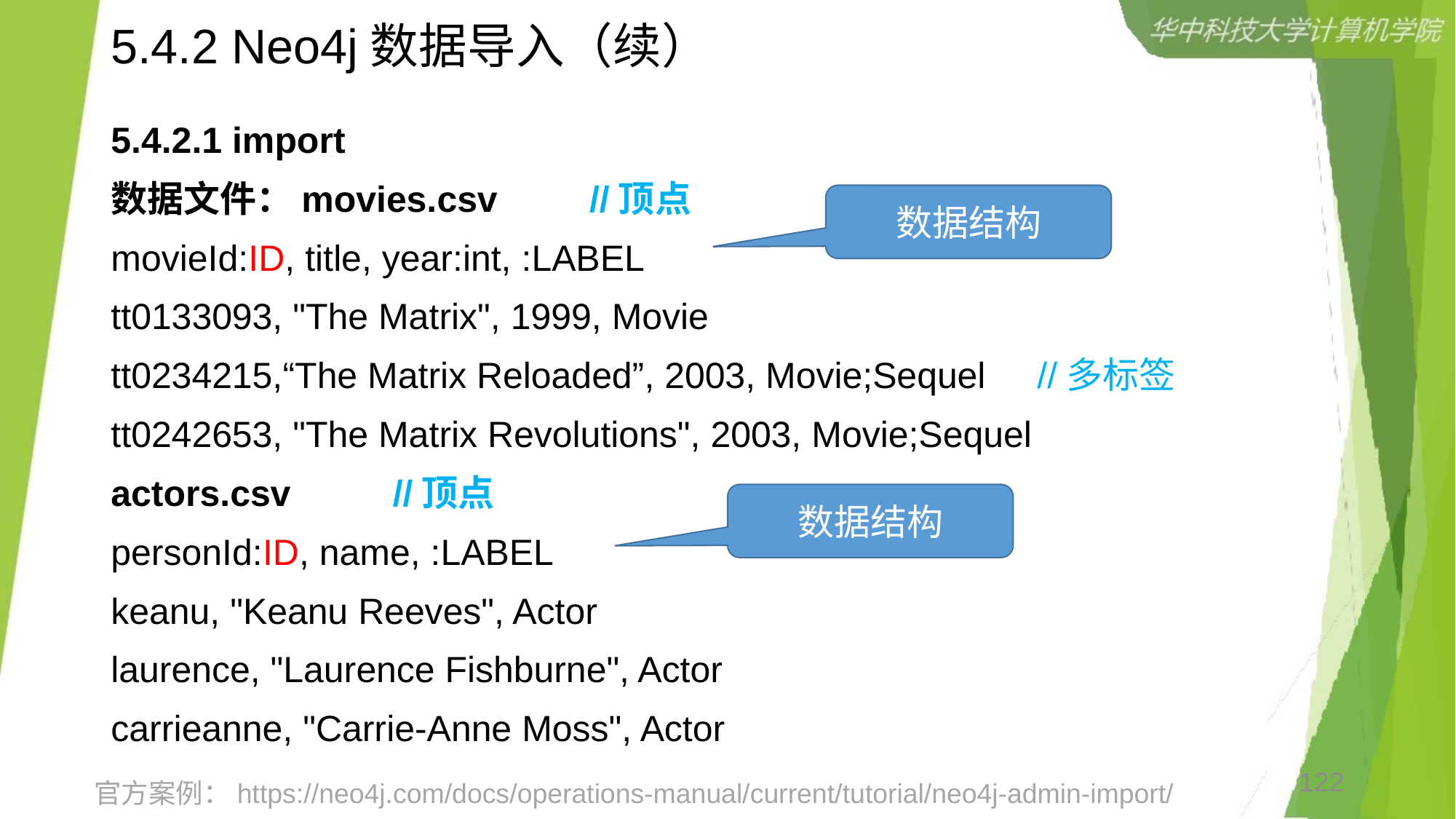

# 5.4.2 Neo4j数据导入（续）
5.4.2.1 import
数据文件：movies.csv         //顶点
movieId:ID, title, year:int, :LABEL
tt0133093, "The Matrix", 1999, Movie
tt0234215,“The Matrix Reloaded”, 2003, Movie;Sequel     //多标签
tt0242653, "The Matrix Revolutions", 2003, Movie;Sequel
actors.csv          //顶点
personId:ID, name, :LABEL
keanu, "Keanu Reeves", Actor
laurence, "Laurence Fishburne", Actor
carrieanne, "Carrie-Anne Moss", Actor
数据结构
数据结构
122
官方案例：https://neo4j.com/docs/operations-manual/current/tutorial/neo4j-admin-import/